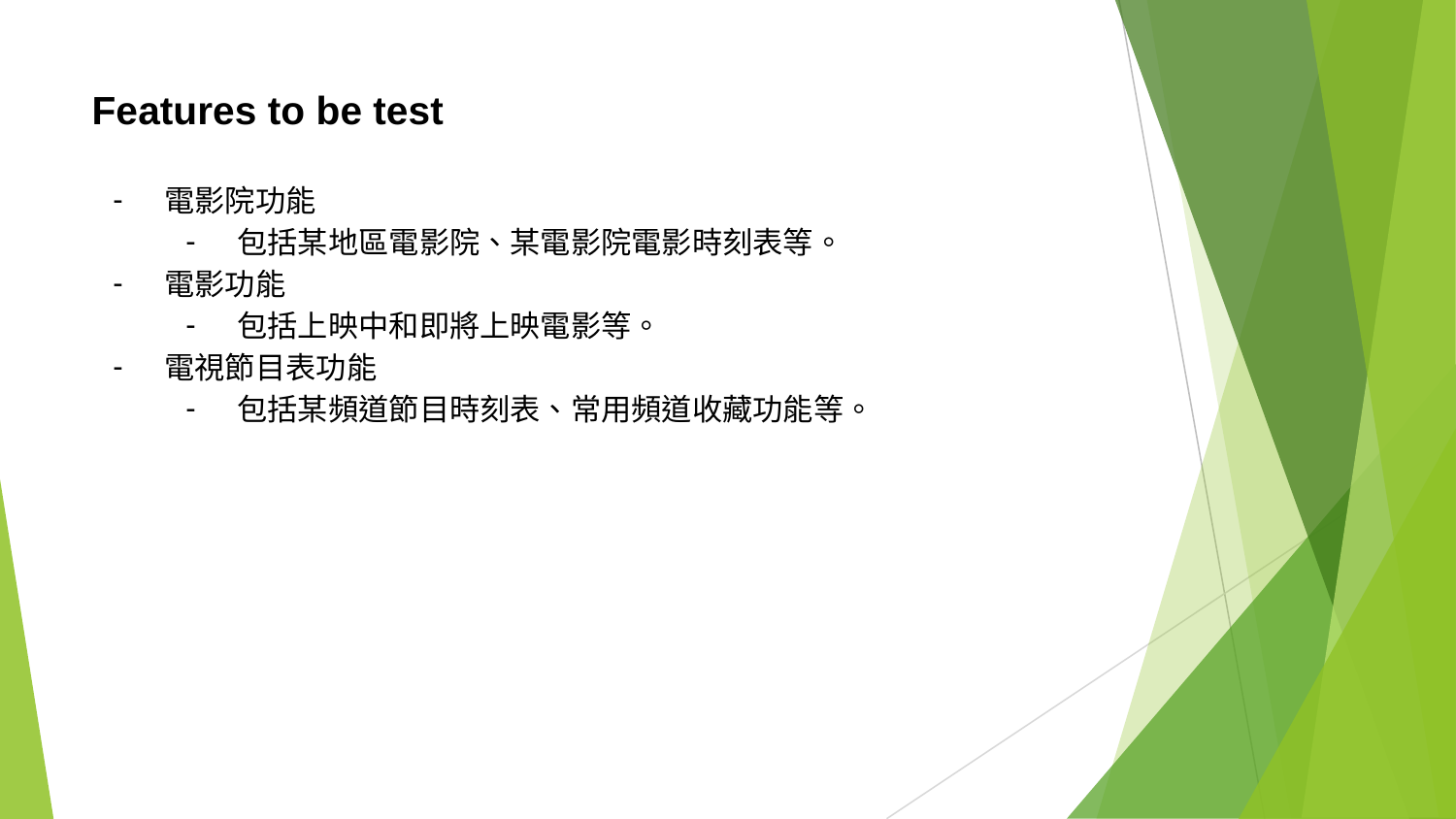

# Features to be test
電影院功能
包括某地區電影院、某電影院電影時刻表等。
電影功能
包括上映中和即將上映電影等。
電視節目表功能
包括某頻道節目時刻表、常用頻道收藏功能等。